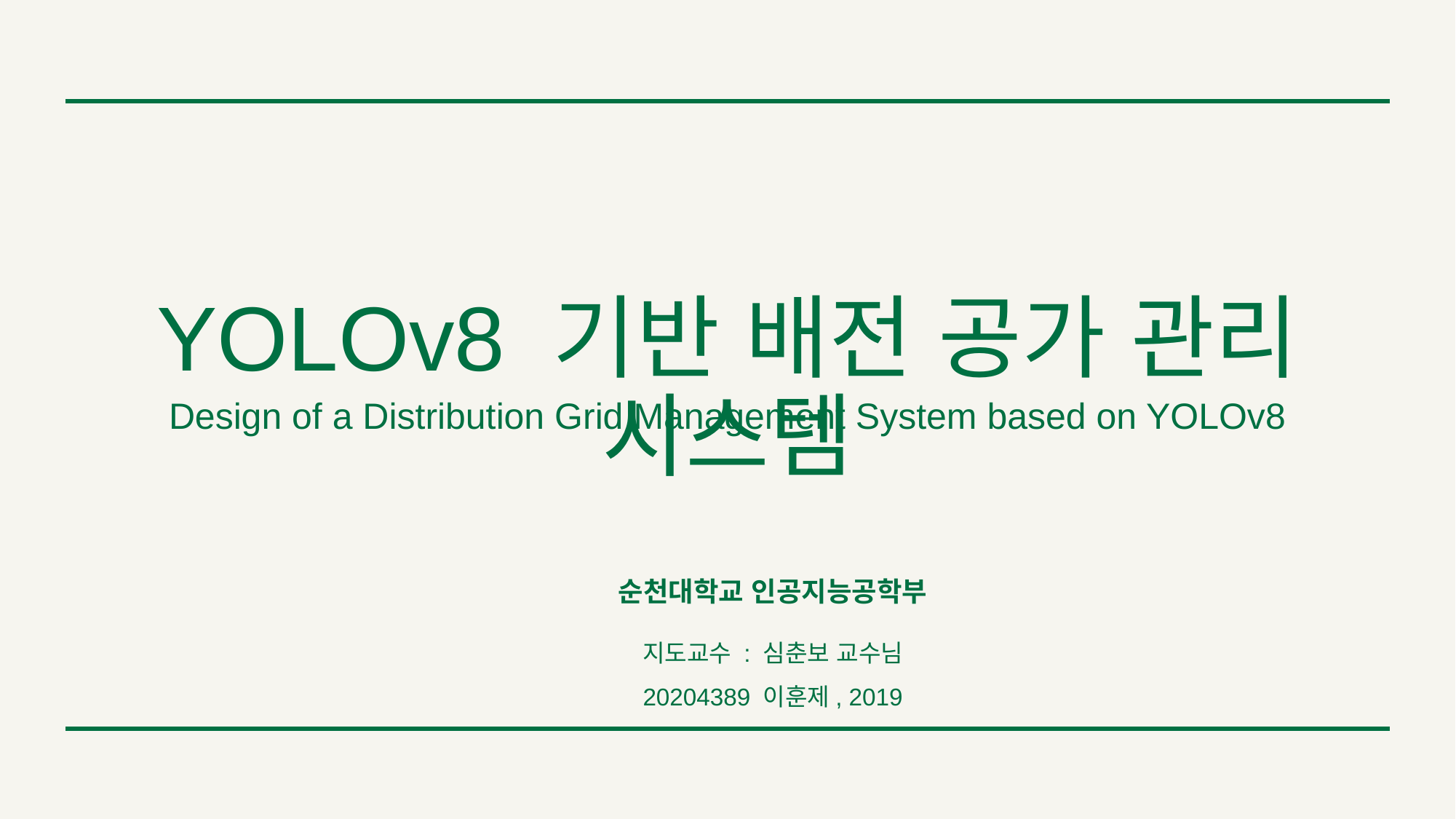

YOLOv8 기반 배전 공가 관리 시스템
Design of a Distribution Grid Management System based on YOLOv8

순천대학교 인공지능공학부
지도교수 : 심춘보 교수님
20204389 이훈제, 2019